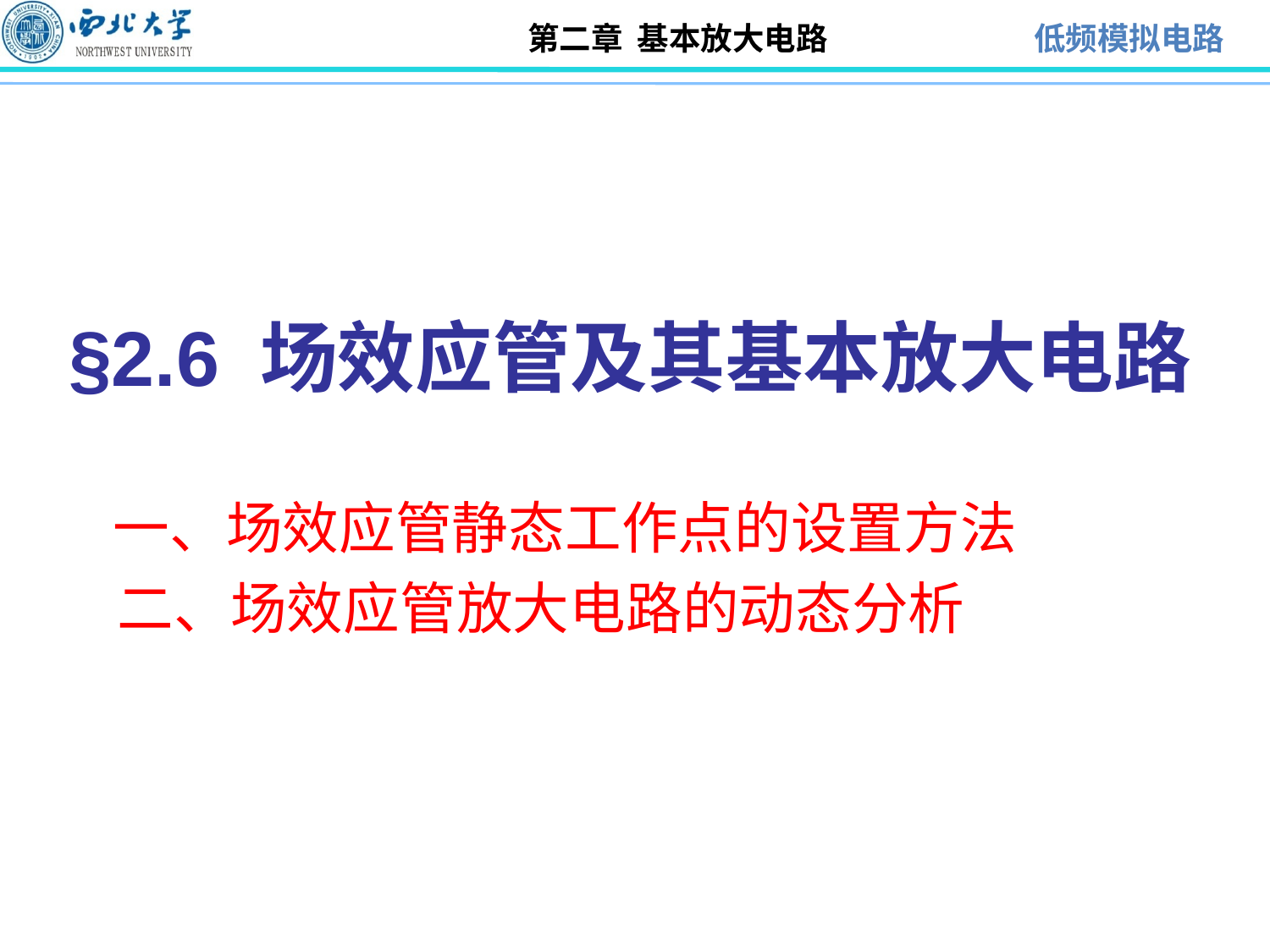

# §2.6 场效应管及其基本放大电路
一、场效应管静态工作点的设置方法
二、场效应管放大电路的动态分析
76